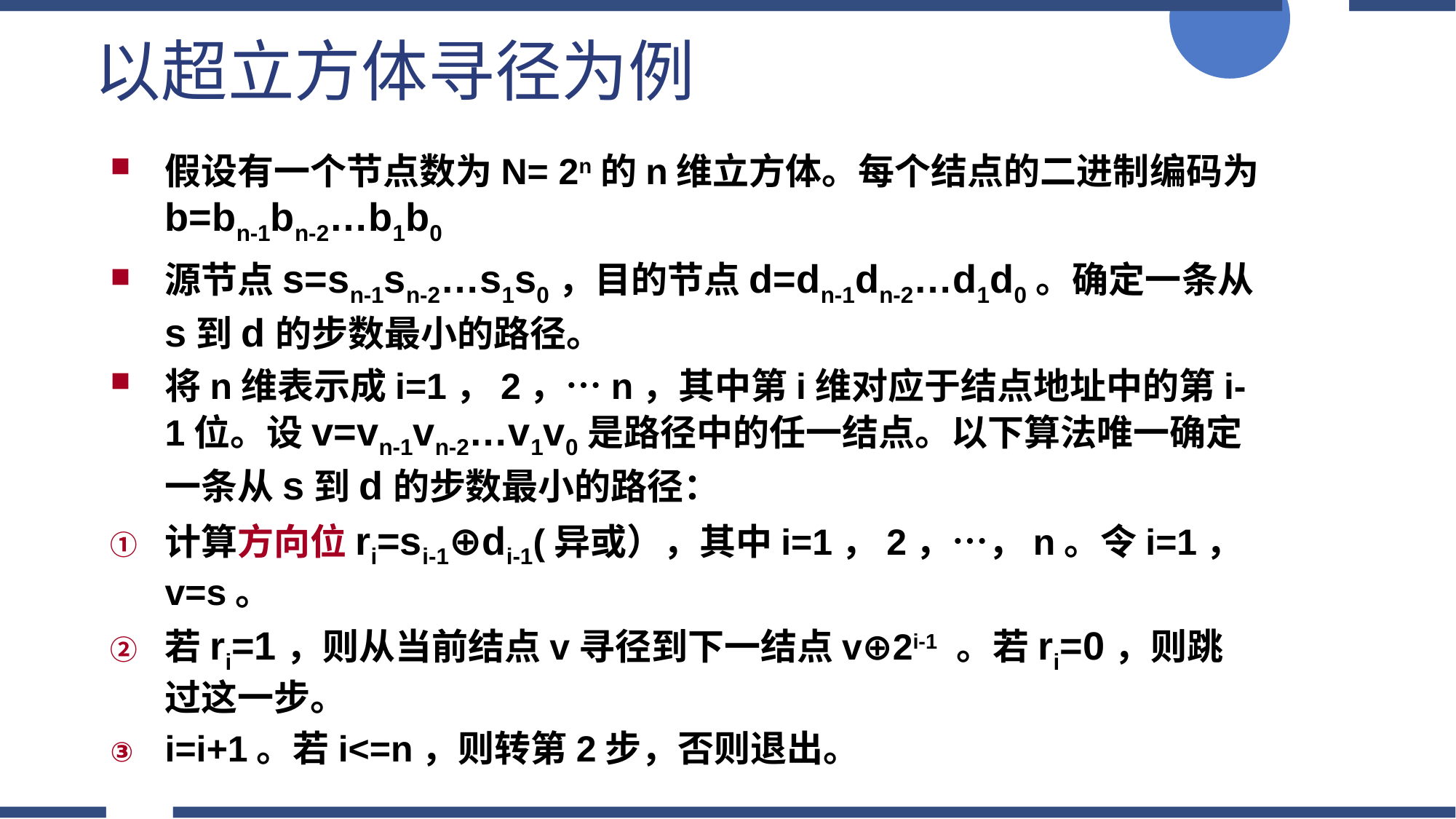

以超立方体寻径为例
假设有一个节点数为N= 2n的n维立方体。每个结点的二进制编码为b=bn-1bn-2…b1b0
源节点s=sn-1sn-2…s1s0，目的节点d=dn-1dn-2…d1d0。确定一条从s到d的步数最小的路径。
将n维表示成i=1，2，…n，其中第i维对应于结点地址中的第i-1位。设v=vn-1vn-2…v1v0是路径中的任一结点。以下算法唯一确定一条从s到d的步数最小的路径：
计算方向位ri=si-1⊕di-1(异或），其中i=1，2，…，n。令i=1，v=s。
若ri=1，则从当前结点v寻径到下一结点v⊕2i-1 。若ri=0，则跳过这一步。
i=i+1。若i<=n，则转第2步，否则退出。